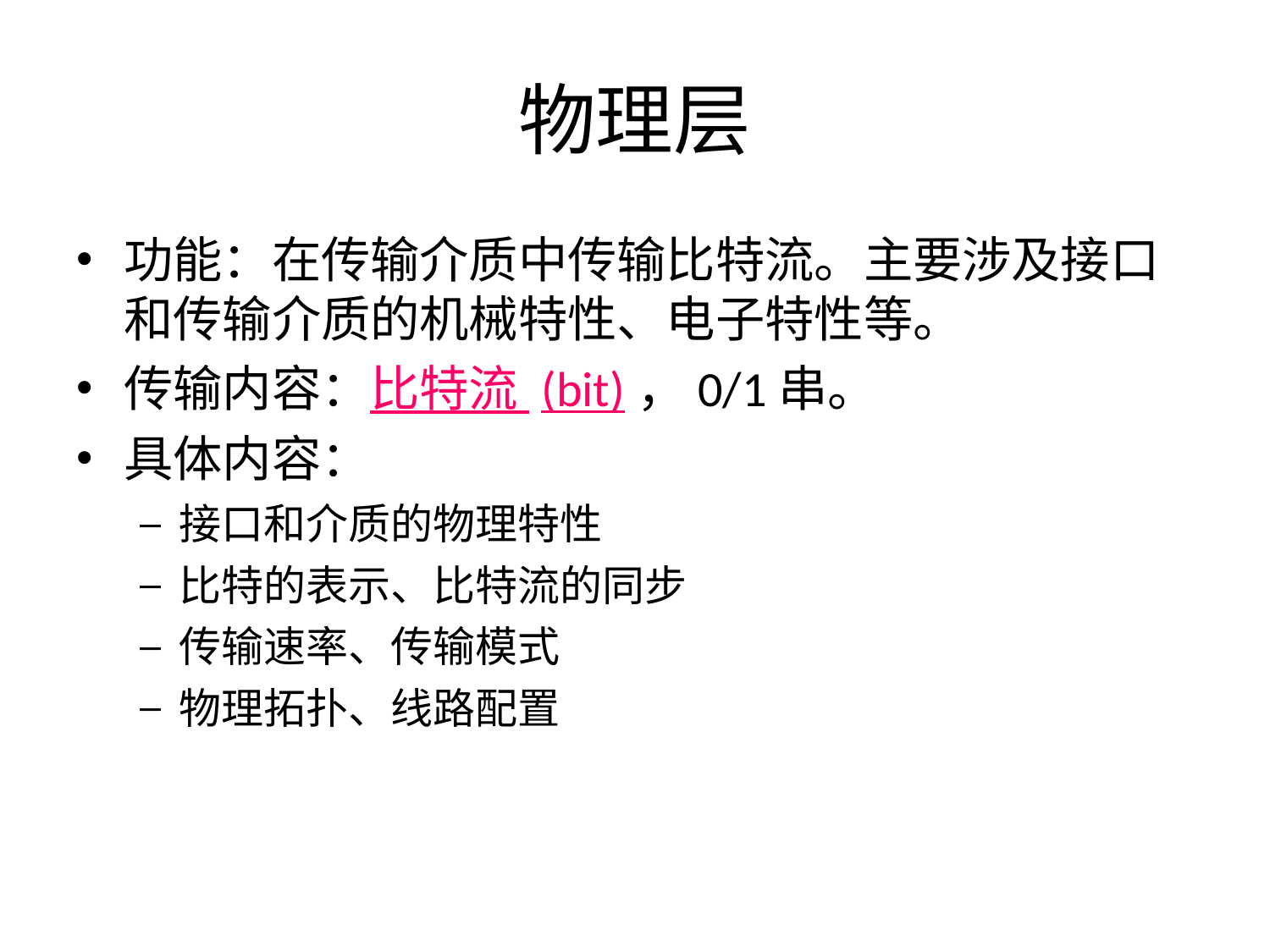

# 物理层
功能：在传输介质中传输比特流。主要涉及接口和传输介质的机械特性、电子特性等。
传输内容：比特流 (bit)，0/1串。
具体内容：
接口和介质的物理特性
比特的表示、比特流的同步
传输速率、传输模式
物理拓扑、线路配置